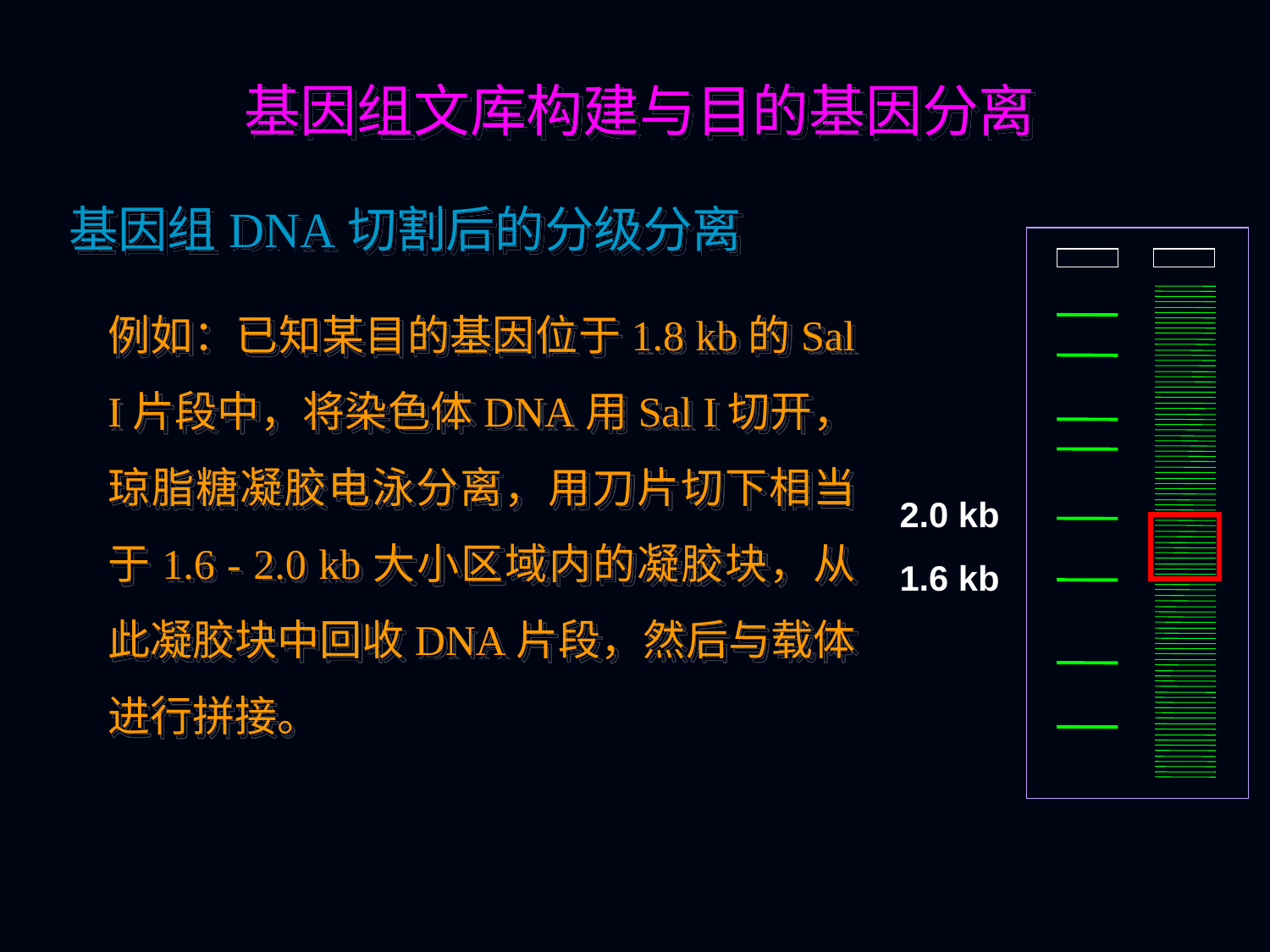

基因组文库构建与目的基因分离
基因组DNA切割后的分级分离

例如：已知某目的基因位于1.8 kb的Sal I片段中，将染色体DNA用Sal I切开，琼脂糖凝胶电泳分离，用刀片切下相当于1.6 - 2.0 kb大小区域内的凝胶块，从此凝胶块中回收DNA片段，然后与载体进行拼接。

2.0 kb

1.6 kb